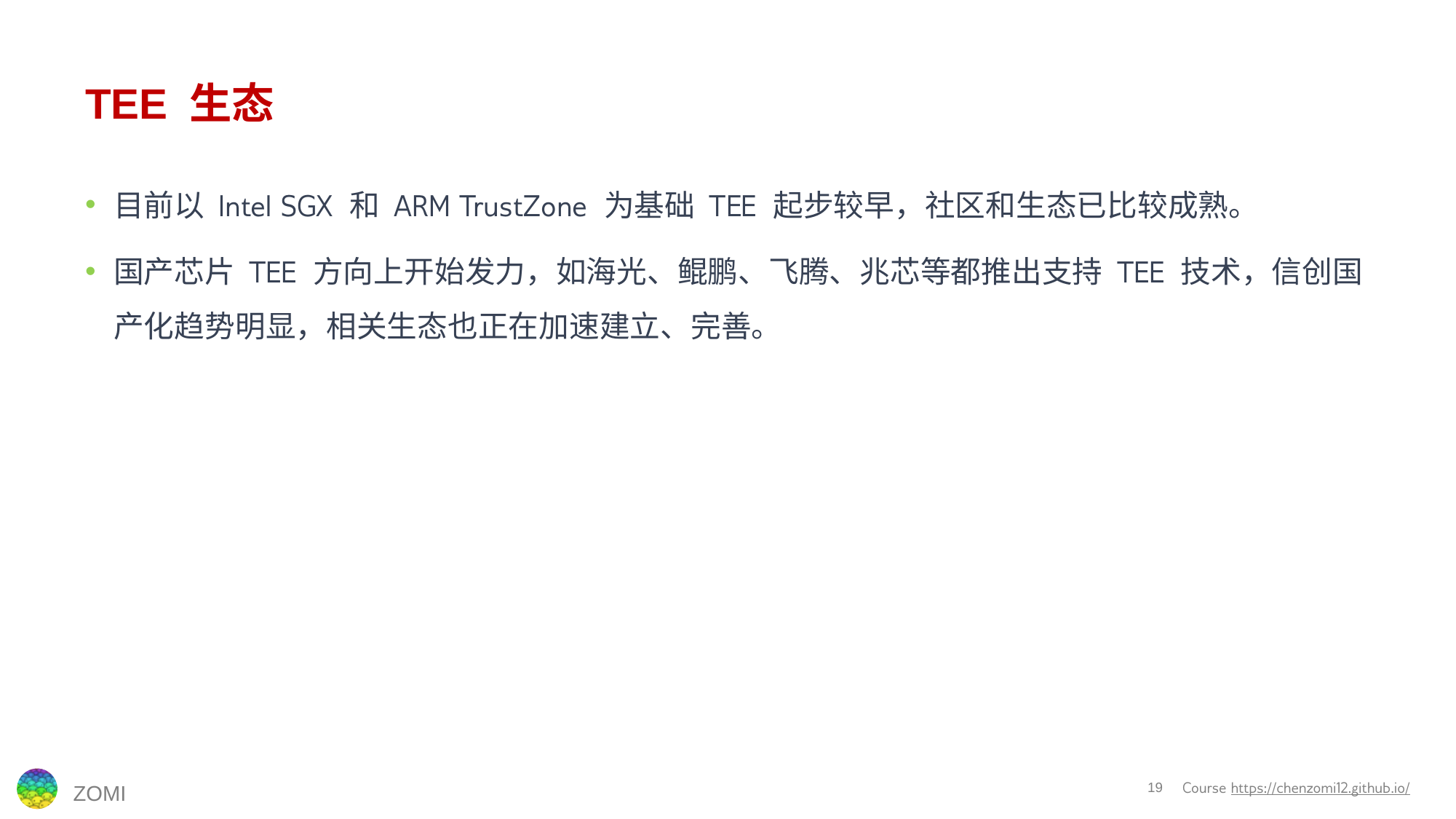

# TEE 生态
目前以 Intel SGX 和 ARM TrustZone 为基础 TEE 起步较早，社区和生态已比较成熟。
国产芯片 TEE 方向上开始发力，如海光、鲲鹏、飞腾、兆芯等都推出支持 TEE 技术，信创国产化趋势明显，相关生态也正在加速建立、完善。